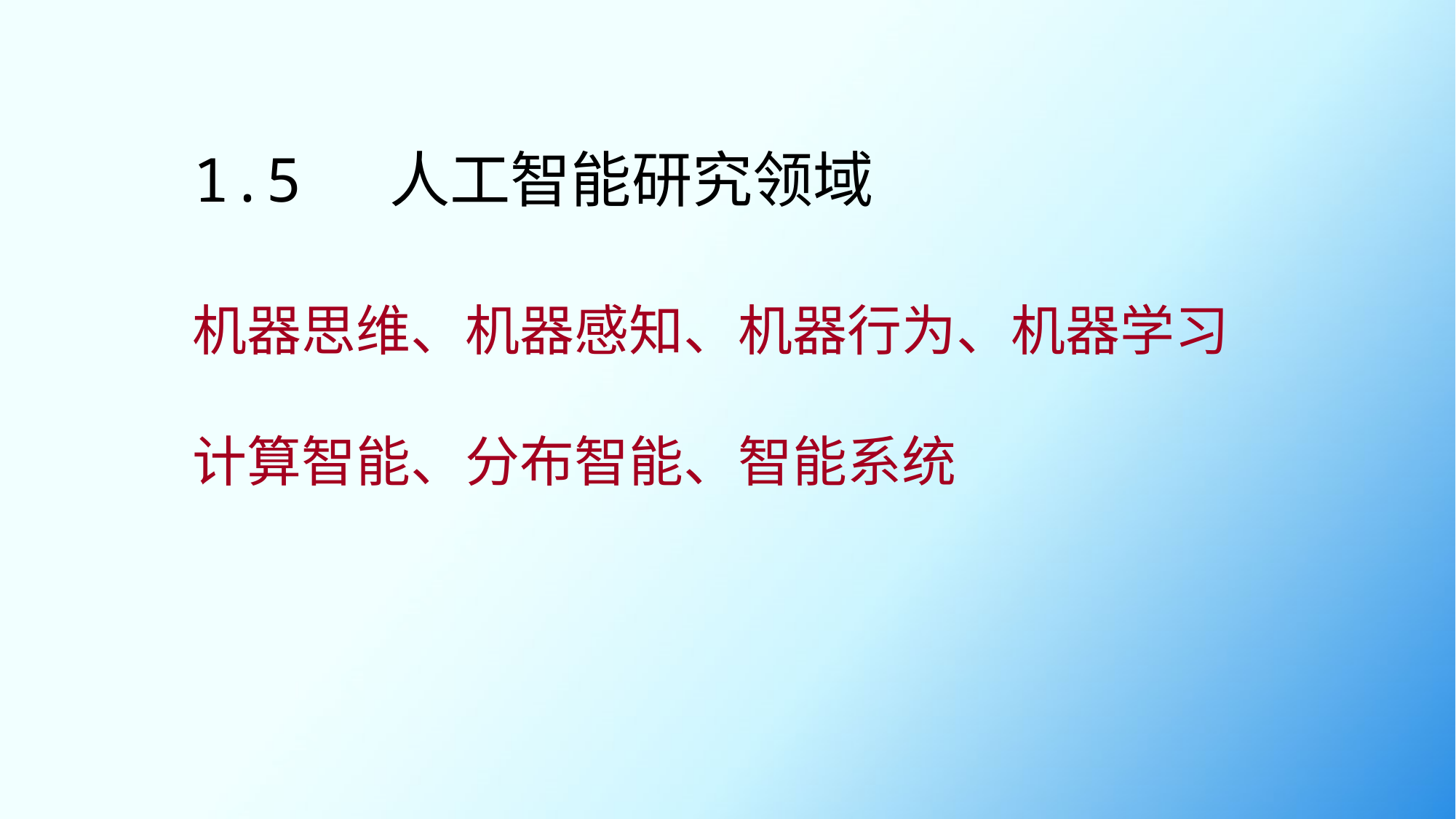

1.5  人工智能研究领域
机器思维、机器感知、机器行为、机器学习

计算智能、分布智能、智能系统